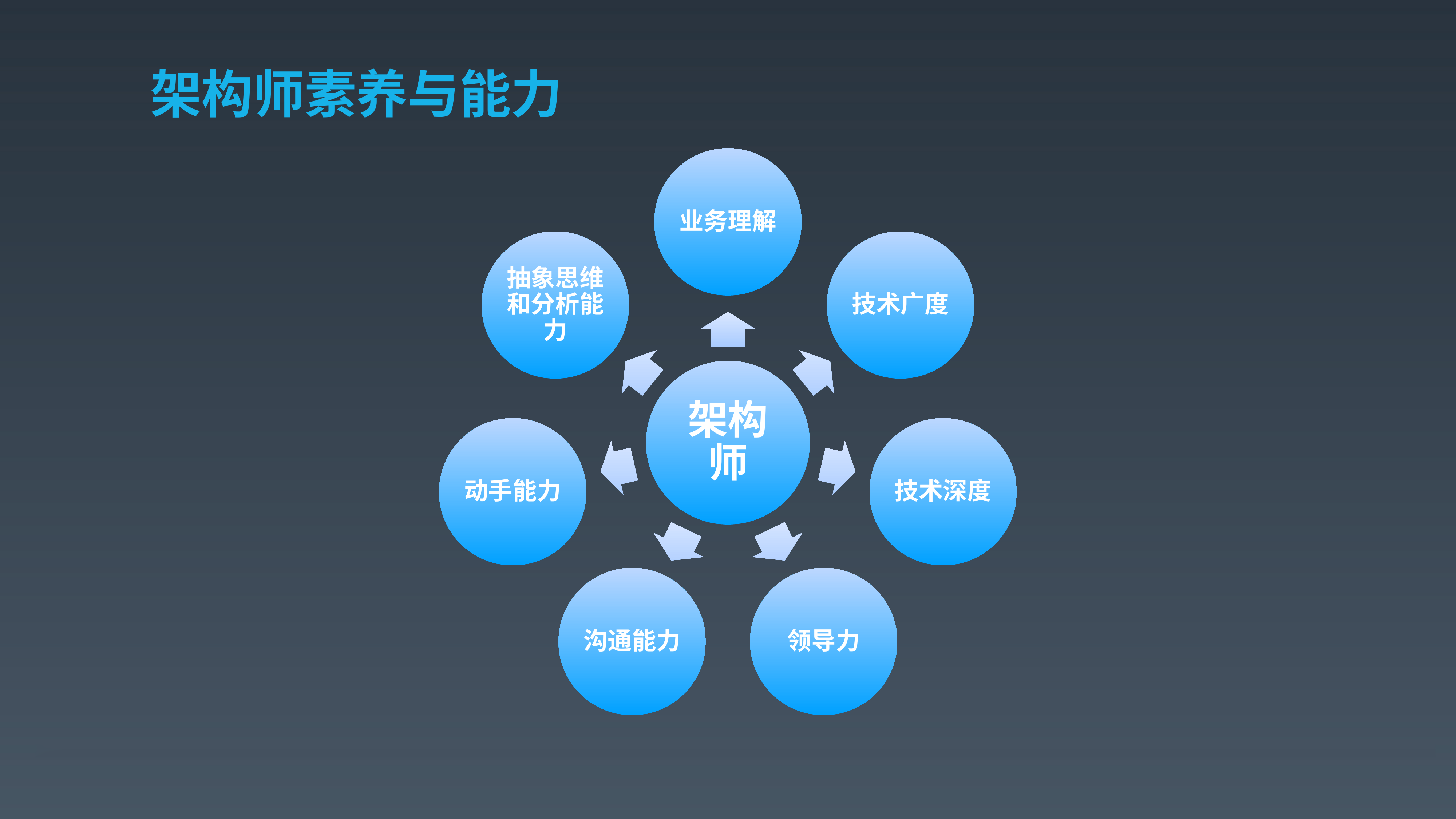

# 架构师素养与能力
架构师

业务理解

技术广度

技术深度

领导力

沟通能力

动手能力

抽象思维和分析能力